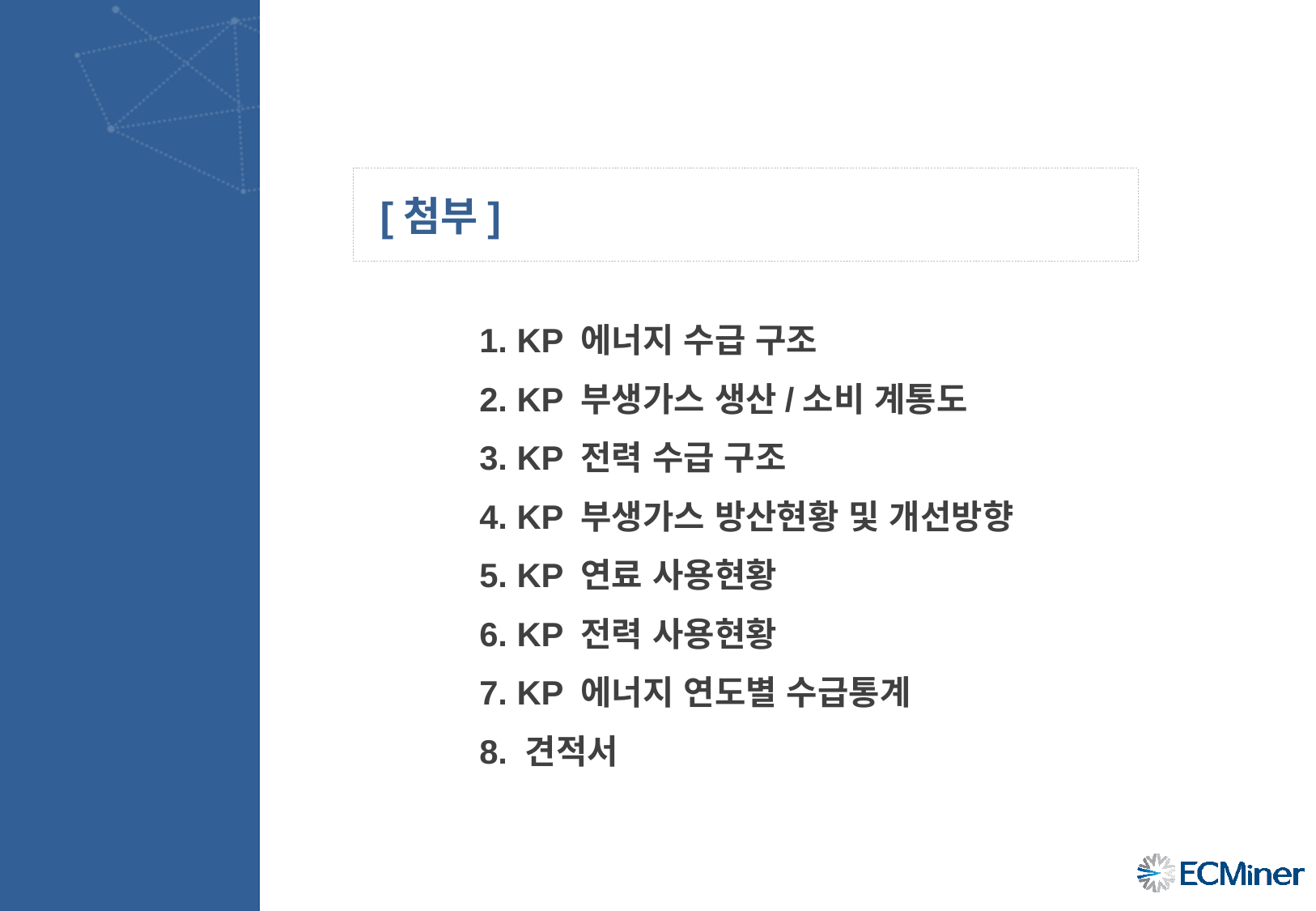

[첨부]
1. KP 에너지 수급 구조
2. KP 부생가스 생산/소비 계통도
3. KP 전력 수급 구조
4. KP 부생가스 방산현황 및 개선방향
5. KP 연료 사용현황
6. KP 전력 사용현황
7. KP 에너지 연도별 수급통계
8. 견적서